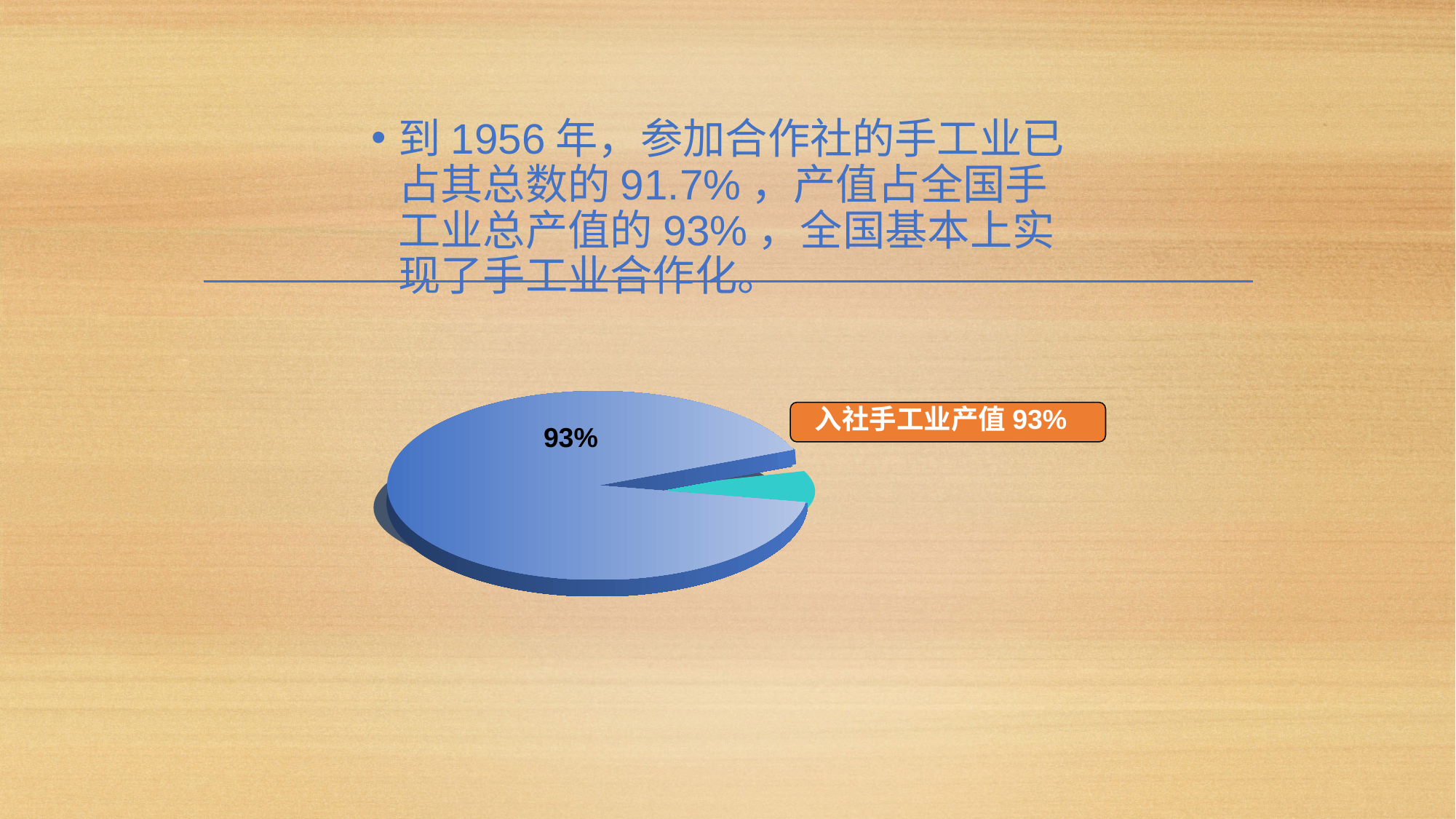

到1956年，参加合作社的手工业已占其总数的91.7%，产值占全国手工业总产值的93%，全国基本上实现了手工业合作化。

入社手工业产值93%
93%

70%